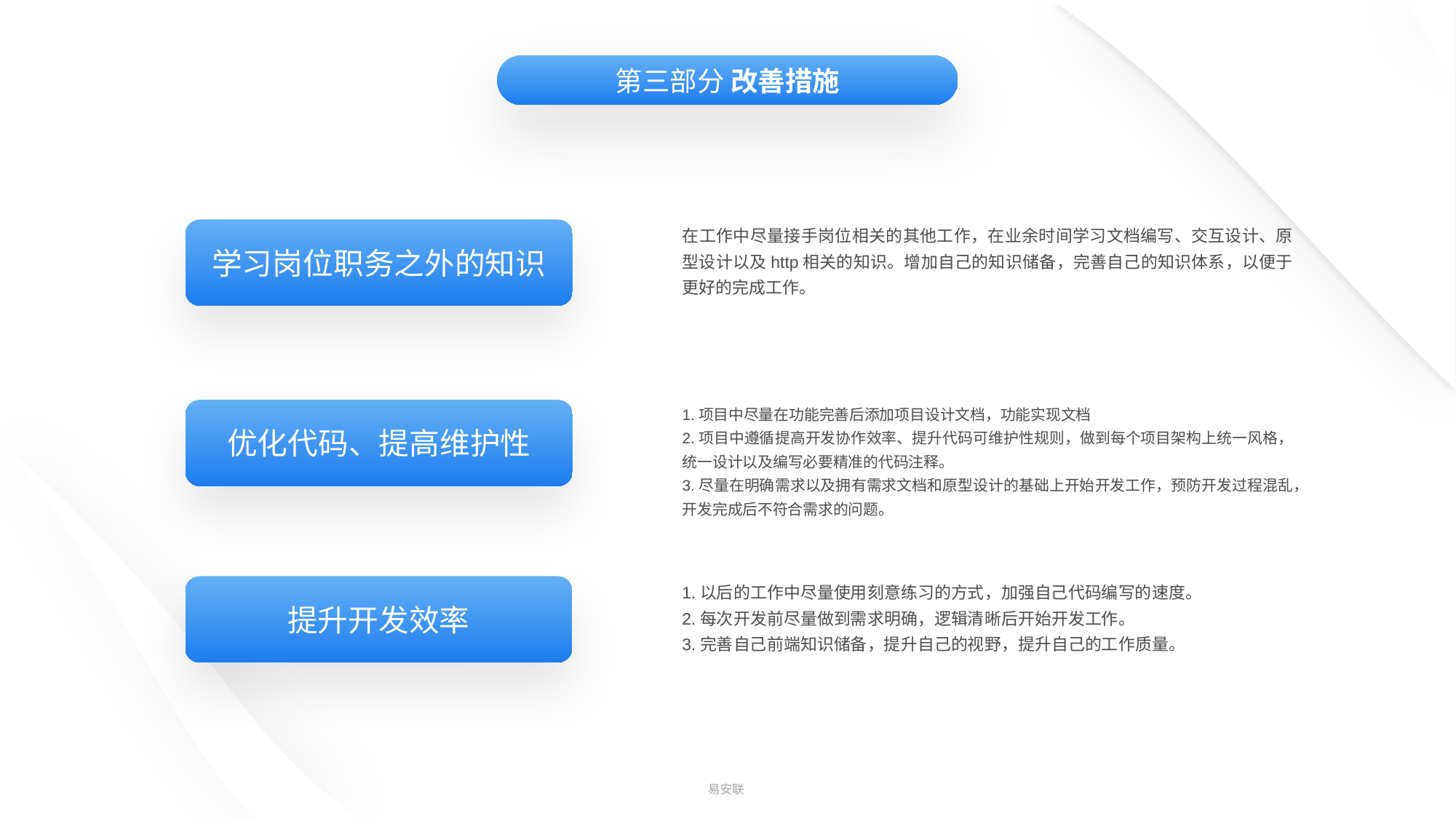

第三部分 改善措施
学习岗位职务之外的知识
在工作中尽量接手岗位相关的其他工作，在业余时间学习文档编写、交互设计、原型设计以及http相关的知识。增加自己的知识储备，完善自己的知识体系，以便于更好的完成工作。
优化代码、提高维护性
1.项目中尽量在功能完善后添加项目设计文档，功能实现文档
2.项目中遵循提高开发协作效率、提升代码可维护性规则，做到每个项目架构上统一风格，统一设计以及编写必要精准的代码注释。
3.尽量在明确需求以及拥有需求文档和原型设计的基础上开始开发工作，预防开发过程混乱，开发完成后不符合需求的问题。
提升开发效率
1.以后的工作中尽量使用刻意练习的方式，加强自己代码编写的速度。
2.每次开发前尽量做到需求明确，逻辑清晰后开始开发工作。
3.完善自己前端知识储备，提升自己的视野，提升自己的工作质量。